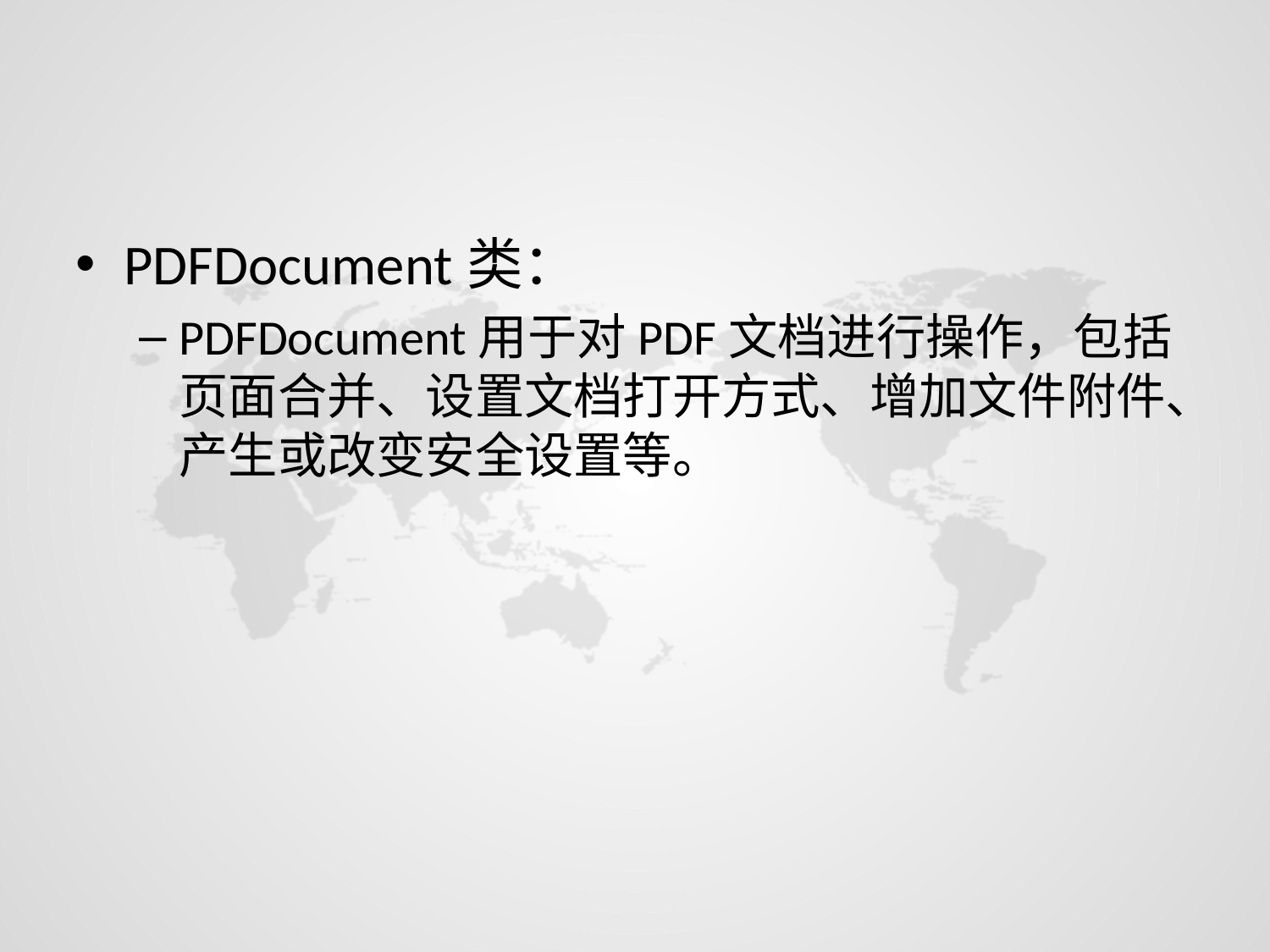

#
PDFDocument类：
PDFDocument用于对PDF文档进行操作，包括页面合并、设置文档打开方式、增加文件附件、产生或改变安全设置等。